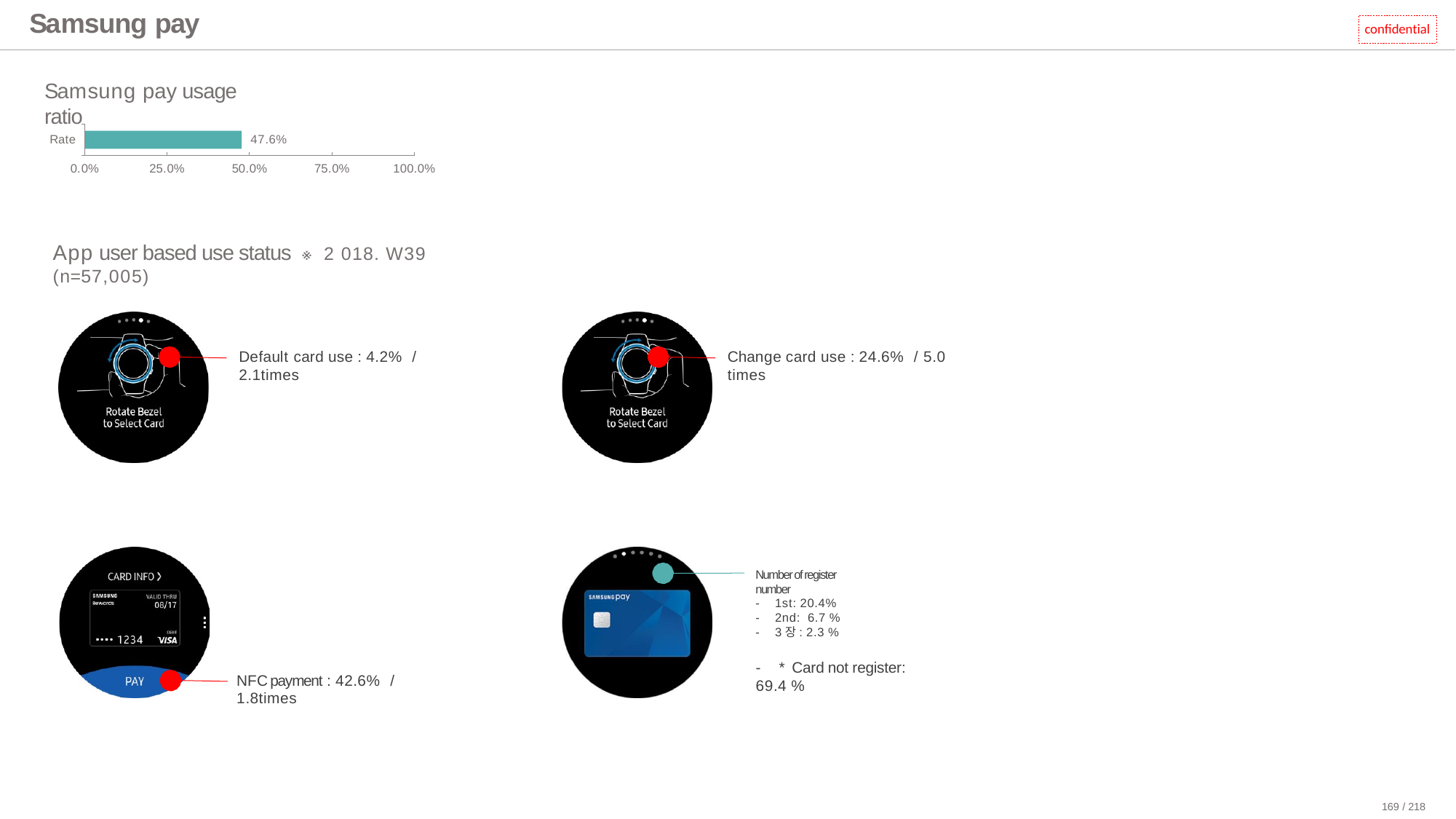

# Samsung pay
confidential
Samsung pay usage ratio

47.6%
Rate

0.0%
25.0%
50.0%
75.0%
100.0%
App user based use status ※2018. W39 (n=57,005)

Default card use : 4.2% / 2.1times
Change card use : 24.6% / 5.0 times

Number of register number
-    1st: 20.4%
-    2nd:  6.7 %
-    3장: 2.3 %

-    * Card not register: 69.4 %

NFC payment : 42.6% / 1.8times

169 / 218